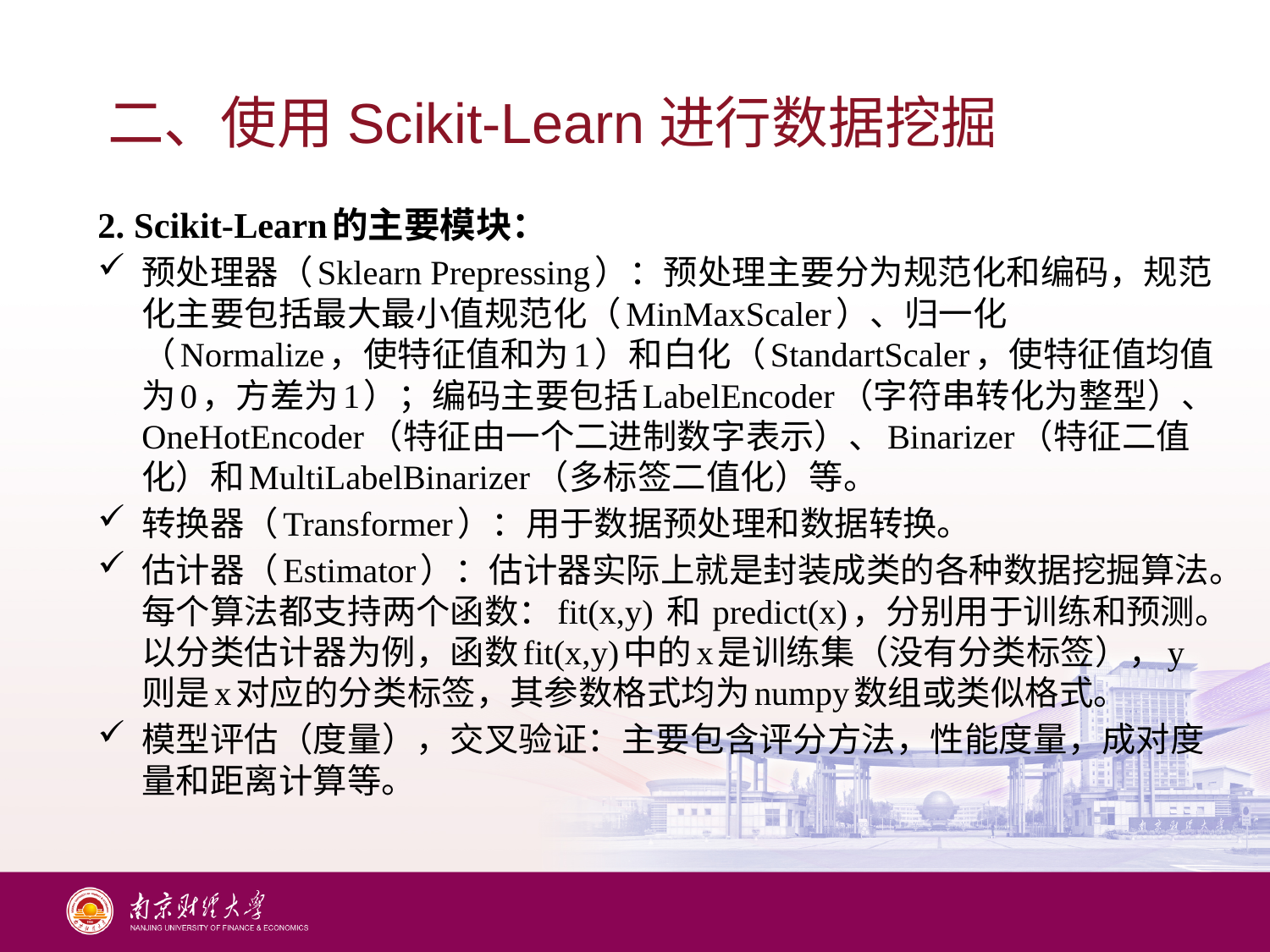

# 二、使用Scikit-Learn进行数据挖掘
2. Scikit-Learn的主要模块：
预处理器（Sklearn Prepressing）：预处理主要分为规范化和编码，规范化主要包括最大最小值规范化（MinMaxScaler）、归一化（Normalize，使特征值和为1）和白化（StandartScaler，使特征值均值为0，方差为1）；编码主要包括LabelEncoder（字符串转化为整型）、OneHotEncoder（特征由一个二进制数字表示）、Binarizer（特征二值化）和MultiLabelBinarizer（多标签二值化）等。
转换器（Transformer）：用于数据预处理和数据转换。
估计器（Estimator）：估计器实际上就是封装成类的各种数据挖掘算法。每个算法都支持两个函数：fit(x,y) 和 predict(x)，分别用于训练和预测。以分类估计器为例，函数fit(x,y)中的x是训练集（没有分类标签），y则是x对应的分类标签，其参数格式均为numpy数组或类似格式。
模型评估（度量），交叉验证：主要包含评分方法，性能度量，成对度量和距离计算等。